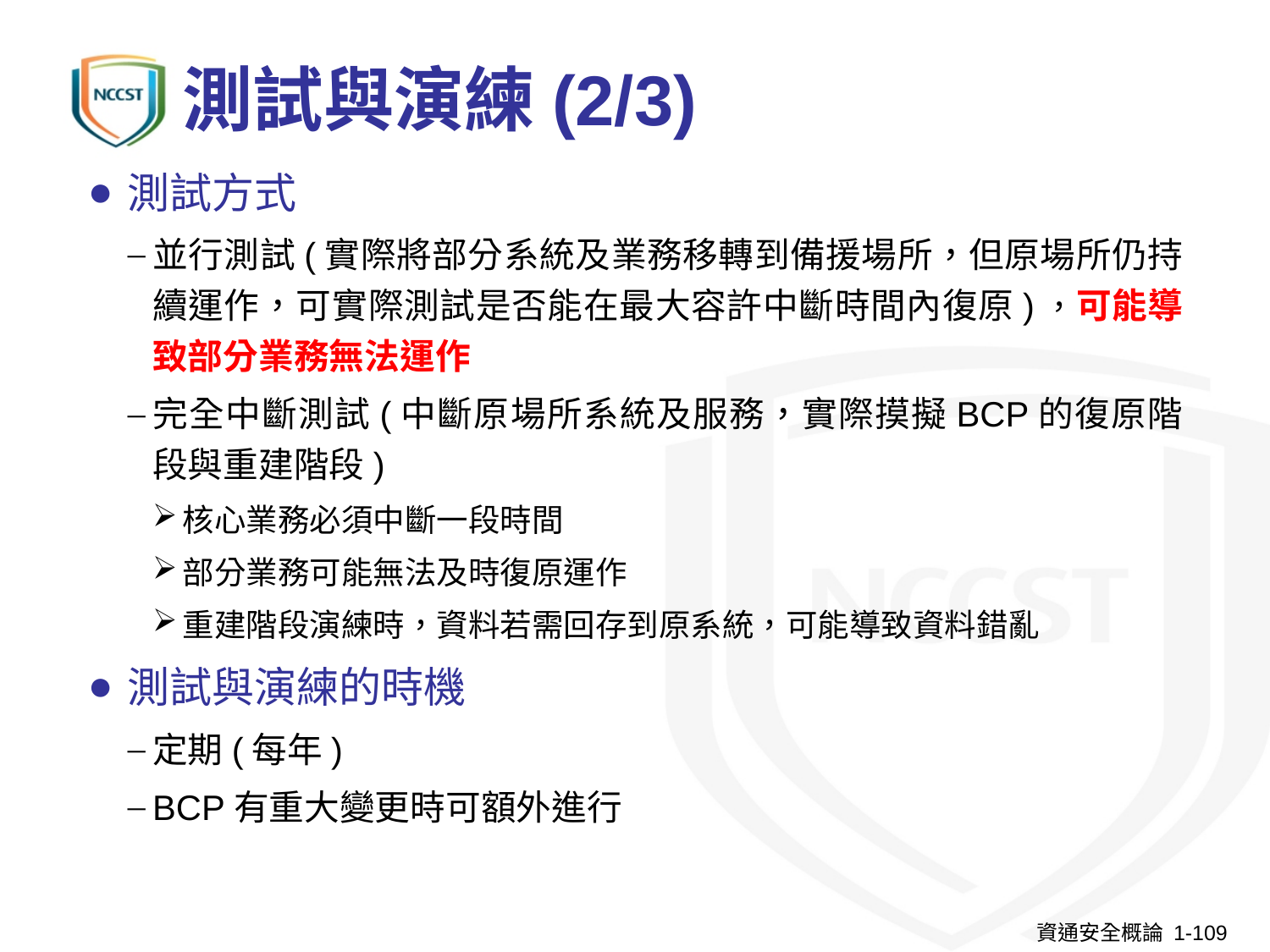

# 測試與演練(2/3)
測試方式
並行測試(實際將部分系統及業務移轉到備援場所，但原場所仍持續運作，可實際測試是否能在最大容許中斷時間內復原)，可能導致部分業務無法運作
完全中斷測試(中斷原場所系統及服務，實際摸擬BCP的復原階段與重建階段)
核心業務必須中斷一段時間
部分業務可能無法及時復原運作
重建階段演練時，資料若需回存到原系統，可能導致資料錯亂
測試與演練的時機
定期(每年)
BCP有重大變更時可額外進行